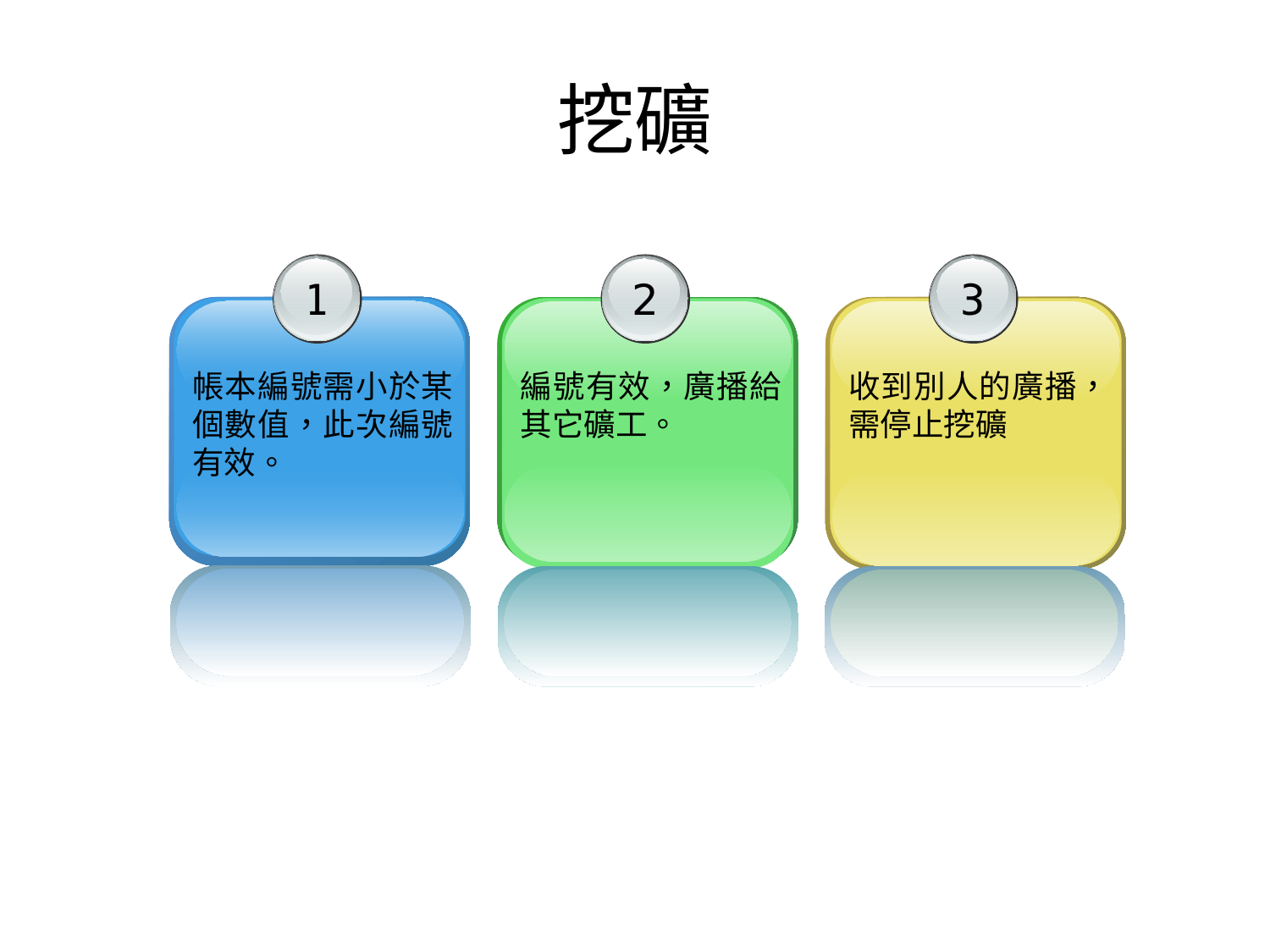

# 挖礦

1
2
3

帳本編號需小於某個數值，此次編號有效。
編號有效，廣播給其它礦工。
收到別人的廣播，需停止挖礦